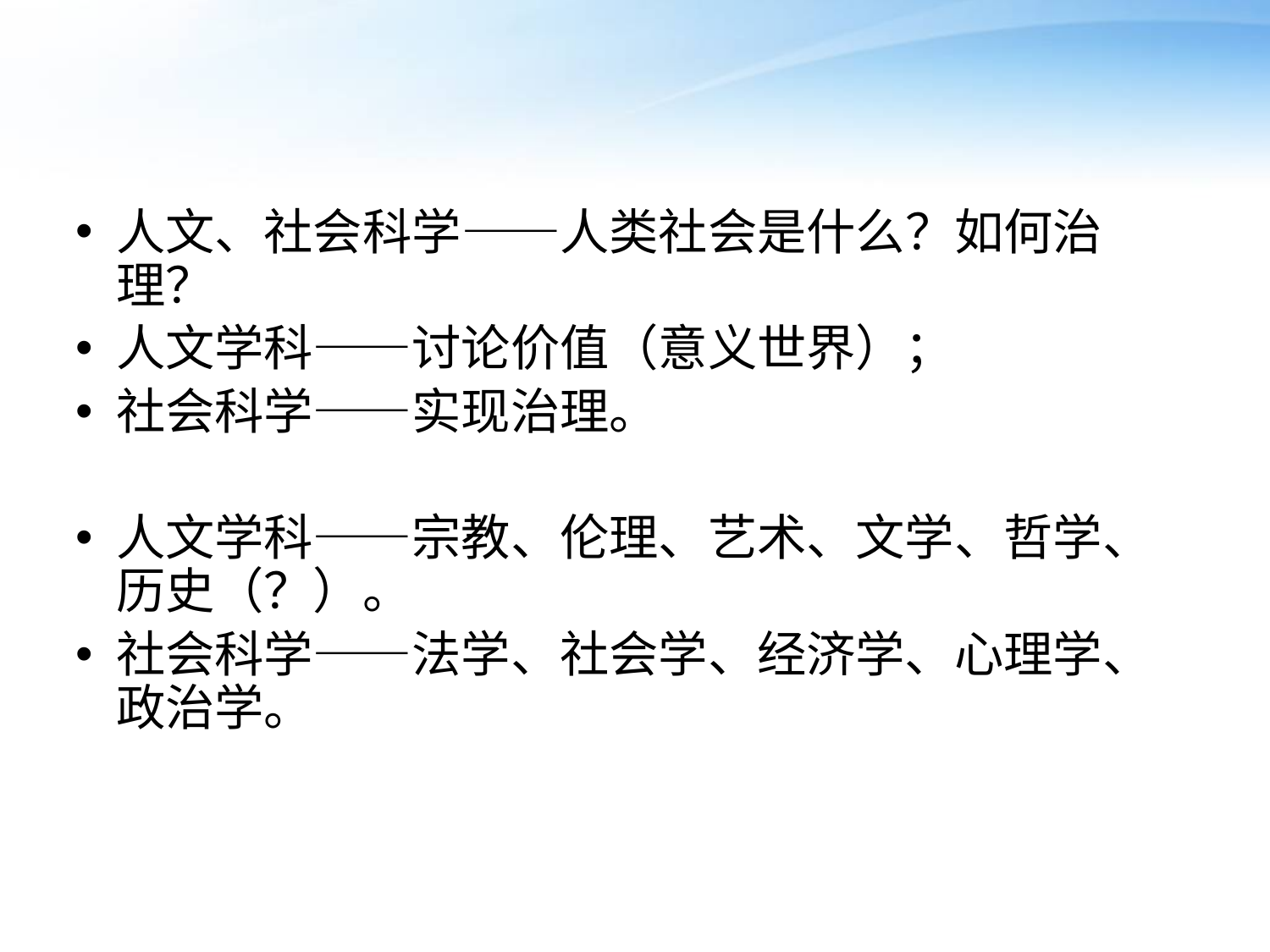

#
人文、社会科学——人类社会是什么？如何治理？
人文学科——讨论价值（意义世界）；
社会科学——实现治理。

人文学科——宗教、伦理、艺术、文学、哲学、历史（？）。
社会科学——法学、社会学、经济学、心理学、政治学。